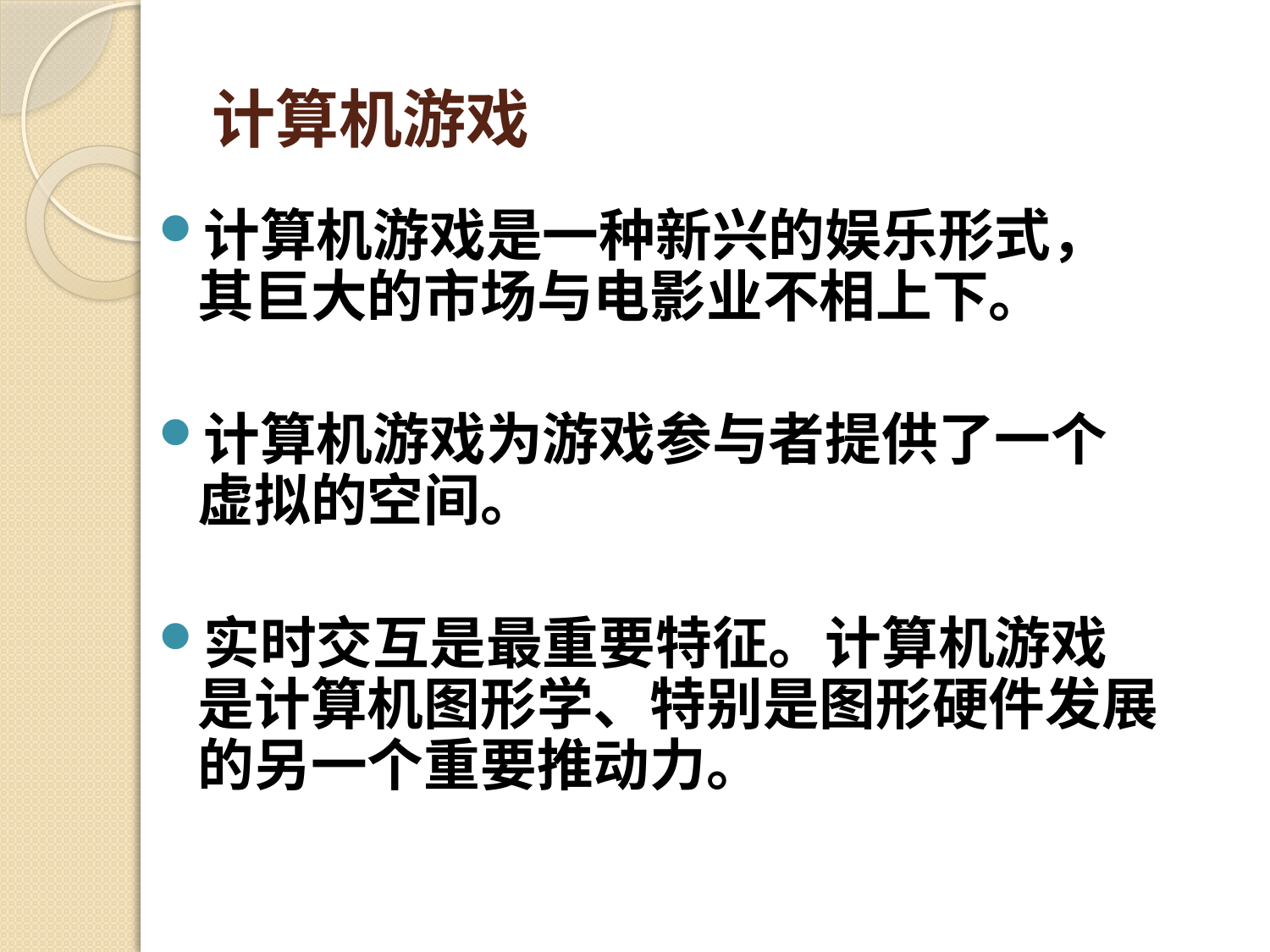

# 计算机游戏
计算机游戏是一种新兴的娱乐形式，其巨大的市场与电影业不相上下。

计算机游戏为游戏参与者提供了一个虚拟的空间。

实时交互是最重要特征。计算机游戏是计算机图形学、特别是图形硬件发展的另一个重要推动力。